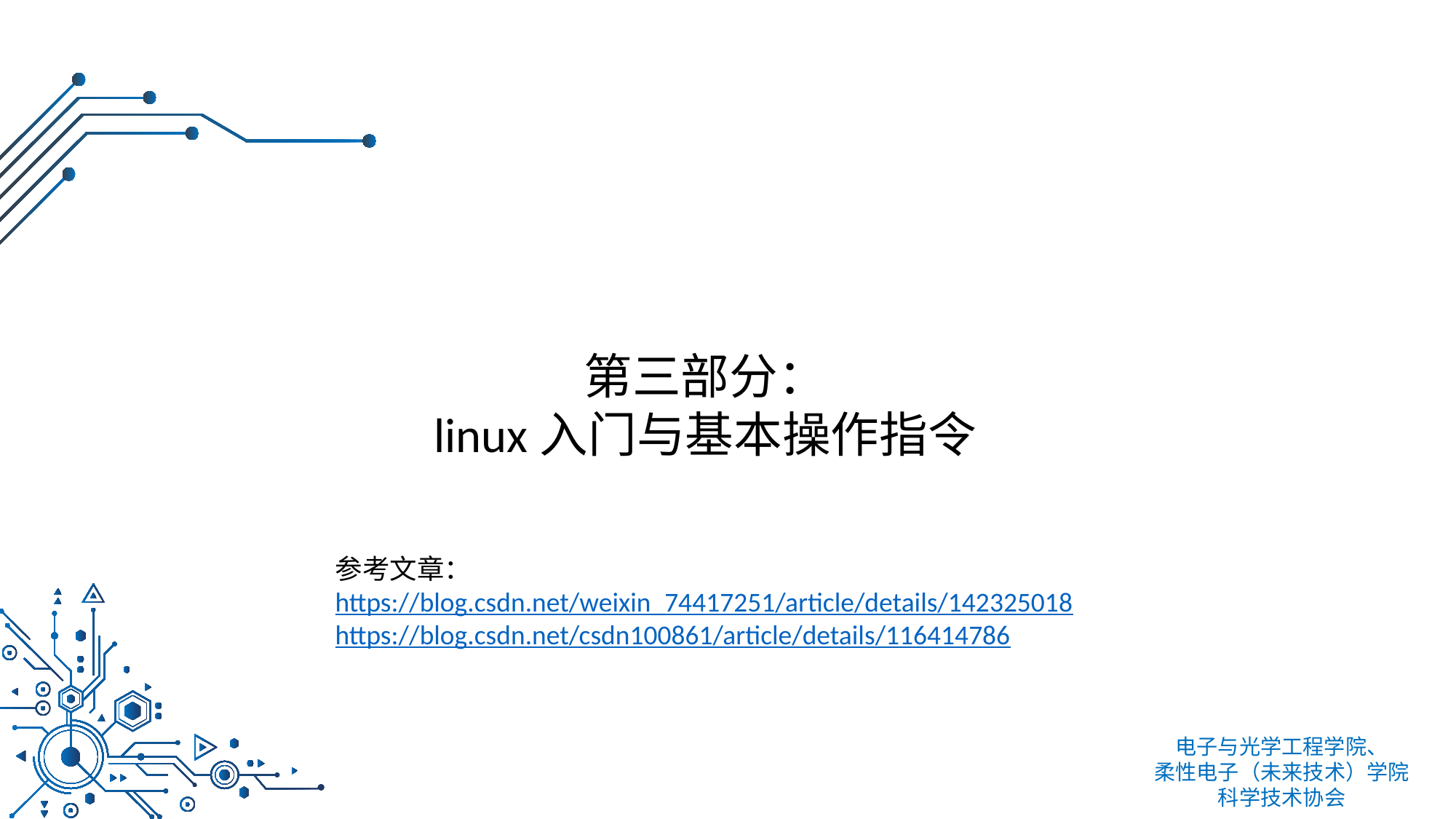

第三部分：
linux入门与基本操作指令
参考文章：
https://blog.csdn.net/weixin_74417251/article/details/142325018
https://blog.csdn.net/csdn100861/article/details/116414786

电子与光学工程学院、
柔性电子（未来技术）学院
科学技术协会